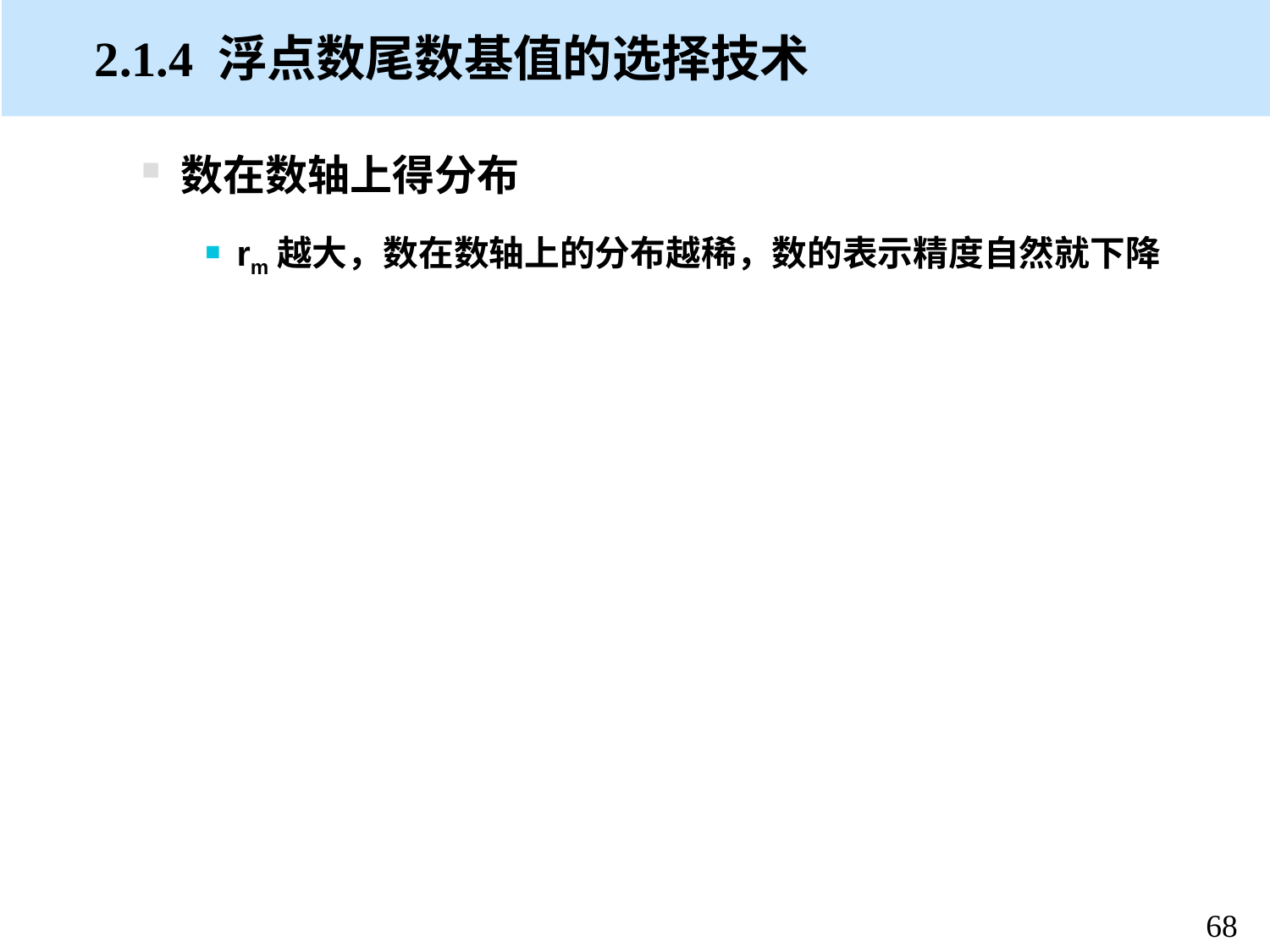

# 2.1.4 浮点数尾数基值的选择技术
数在数轴上得分布
rm越大，数在数轴上的分布越稀，数的表示精度自然就下降